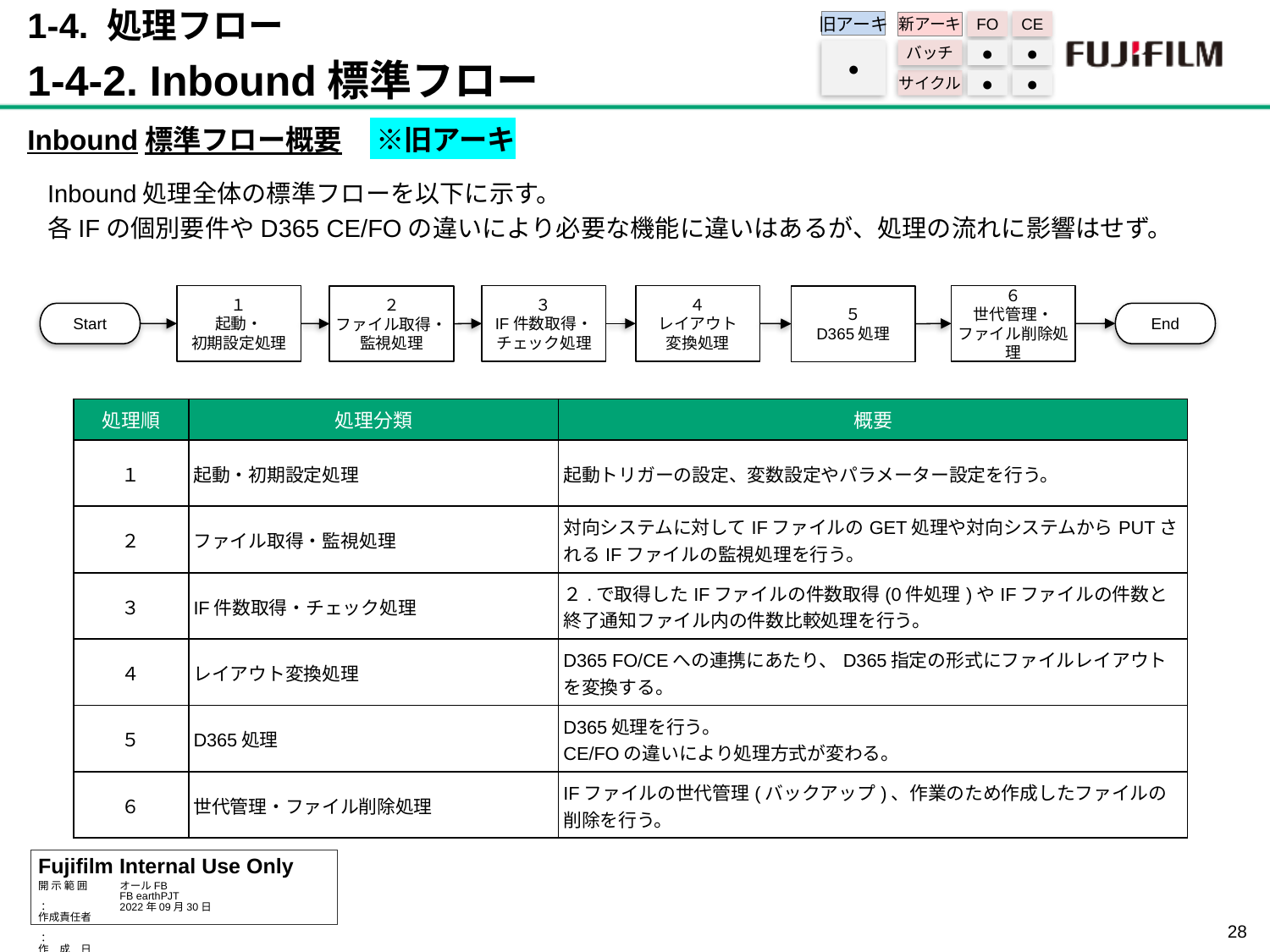

1-4. 処理フロー
1-4-2. Inbound標準フロー
旧アーキ
FO
CE
新アーキ
バッチ
●
●
サイクル
●
●
●
Inbound標準フロー概要　 ※旧アーキ
Inbound処理全体の標準フローを以下に示す。
各IFの個別要件やD365 CE/FOの違いにより必要な機能に違いはあるが、処理の流れに影響はせず。
６
世代管理・
ファイル削除処理
１
起動・
初期設定処理
３
IF件数取得・
チェック処理
４
レイアウト
変換処理
２
ファイル取得・
監視処理
５
D365処理
Start
End
| 処理順 | 処理分類 | 概要 |
| --- | --- | --- |
| １ | 起動・初期設定処理 | 起動トリガーの設定、変数設定やパラメーター設定を行う。 |
| ２ | ファイル取得・監視処理 | 対向システムに対してIFファイルのGET処理や対向システムからPUTされるIFファイルの監視処理を行う。 |
| ３ | IF件数取得・チェック処理 | ２.で取得したIFファイルの件数取得(0件処理)やIFファイルの件数と終了通知ファイル内の件数比較処理を行う。 |
| ４ | レイアウト変換処理 | D365 FO/CEへの連携にあたり、D365指定の形式にファイルレイアウトを変換する。 |
| ５ | D365処理 | D365処理を行う。 CE/FOの違いにより処理方式が変わる。 |
| ６ | 世代管理・ファイル削除処理 | IFファイルの世代管理(バックアップ)、作業のため作成したファイルの削除を行う。 |
28